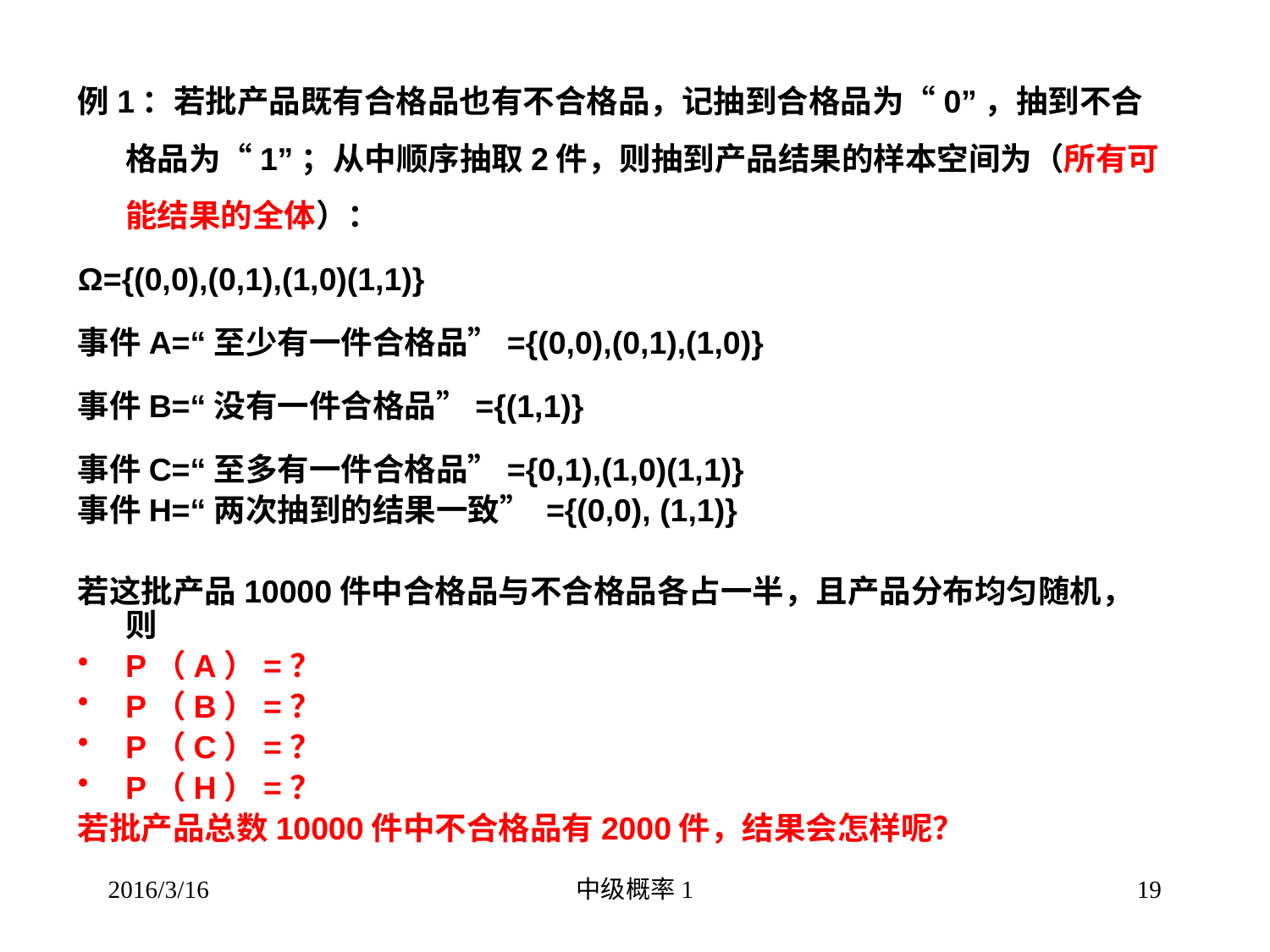

例1：若批产品既有合格品也有不合格品，记抽到合格品为“0”，抽到不合格品为“1”；从中顺序抽取2件，则抽到产品结果的样本空间为（所有可能结果的全体）：
Ω={(0,0),(0,1),(1,0)(1,1)}
事件A=“至少有一件合格品”={(0,0),(0,1),(1,0)}
事件B=“没有一件合格品”={(1,1)}
事件C=“至多有一件合格品”={0,1),(1,0)(1,1)}
事件H=“两次抽到的结果一致” ={(0,0), (1,1)}

若这批产品10000件中合格品与不合格品各占一半，且产品分布均匀随机，则
P（A）=？
P（B）=？
P（C）=？
P（H）=？
若批产品总数10000件中不合格品有2000件，结果会怎样呢？

2016/3/16
中级概率1
19